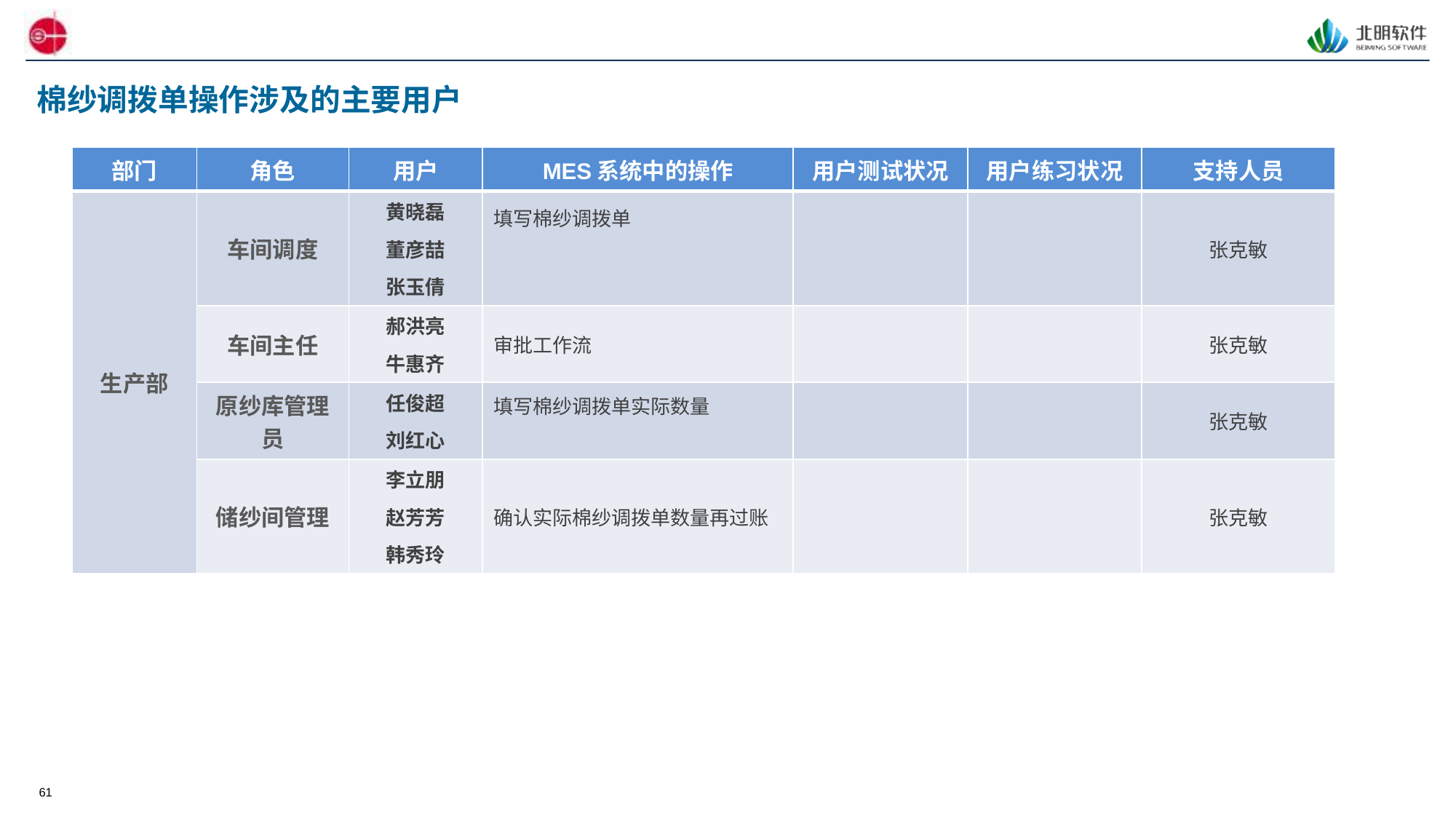

# 棉纱调拨单操作涉及的主要用户
| 部门 | 角色 | 用户 | MES系统中的操作 | 用户测试状况 | 用户练习状况 | 支持人员 |
| --- | --- | --- | --- | --- | --- | --- |
| 生产部 | 车间调度 | 黄晓磊 董彦喆 张玉倩 | 填写棉纱调拨单 |  |  | 张克敏 |
|  | 车间主任 | 郝洪亮 牛惠齐 | 审批工作流 |  |  | 张克敏 |
|  | 原纱库管理员 | 任俊超 刘红心 | 填写棉纱调拨单实际数量 |  |  | 张克敏 |
|  | 储纱间管理 | 李立朋 赵芳芳 韩秀玲 | 确认实际棉纱调拨单数量再过账 |  |  | 张克敏 |